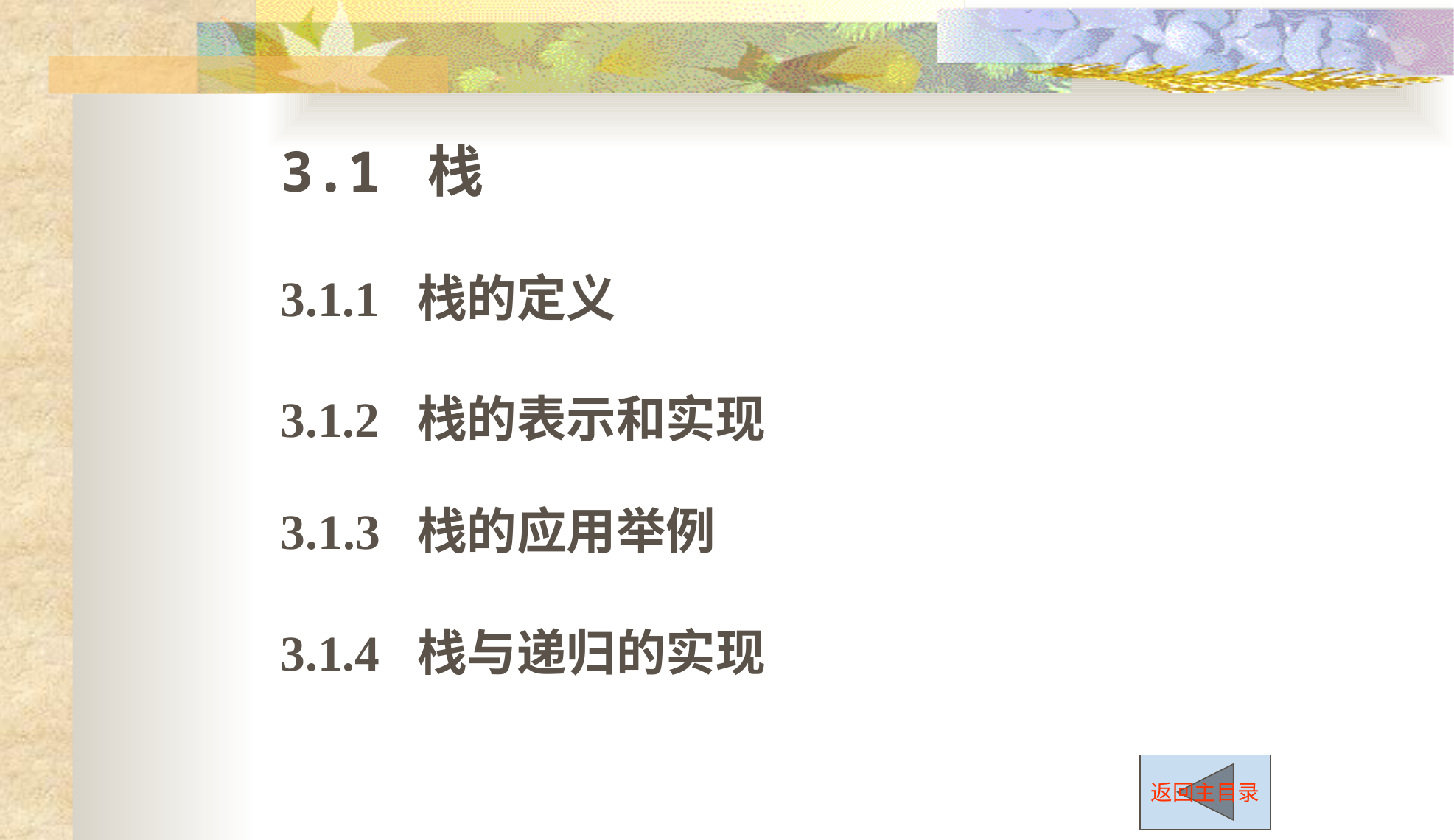

3.1 栈
3.1.1  栈的定义
3.1.2  栈的表示和实现
3.1.3  栈的应用举例
3.1.4  栈与递归的实现
返回主目录